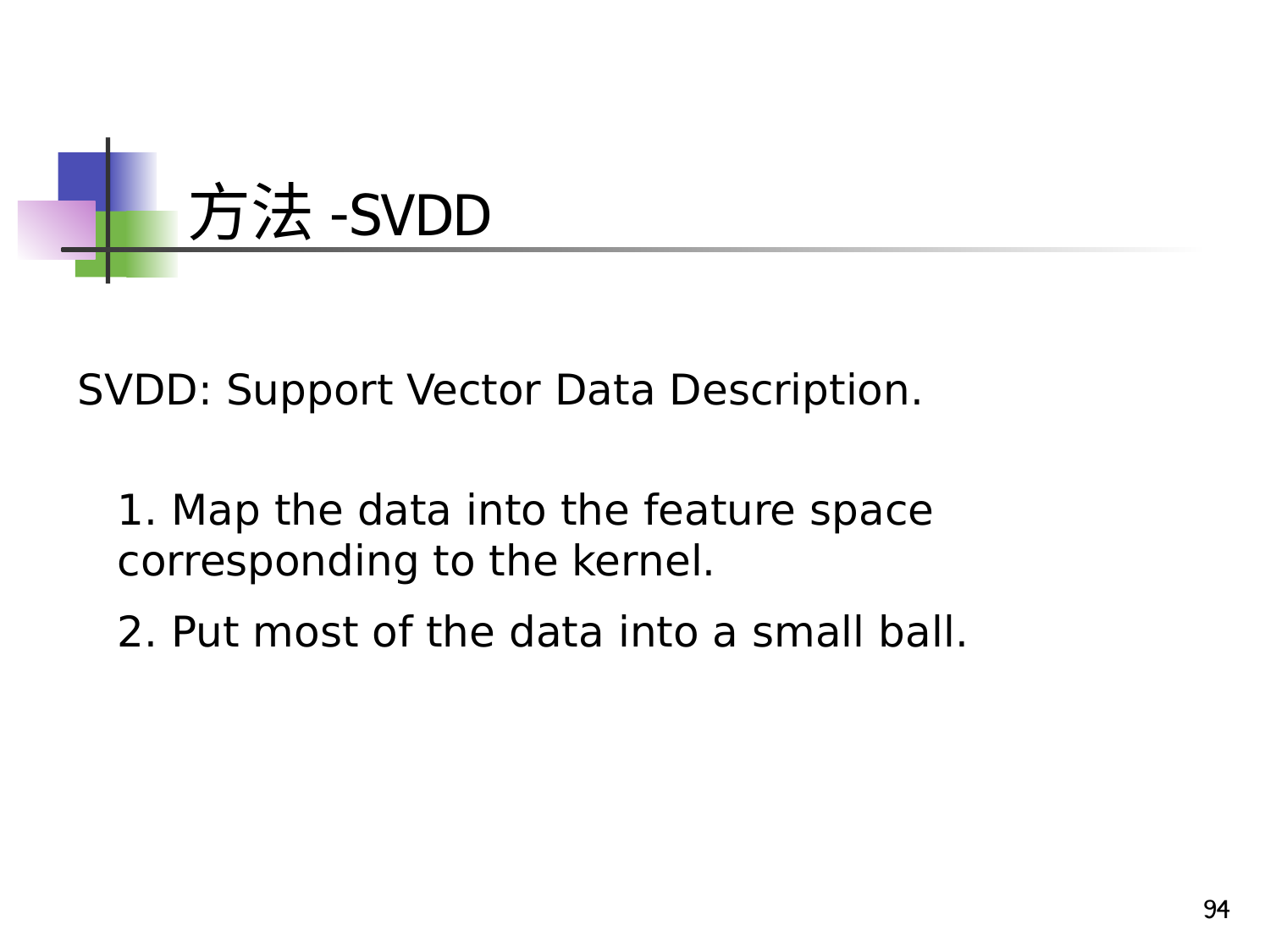

方法-SVDD
SVDD: Support Vector Data Description.
1. Map the data into the feature space corresponding to the kernel.
2. Put most of the data into a small ball.
94